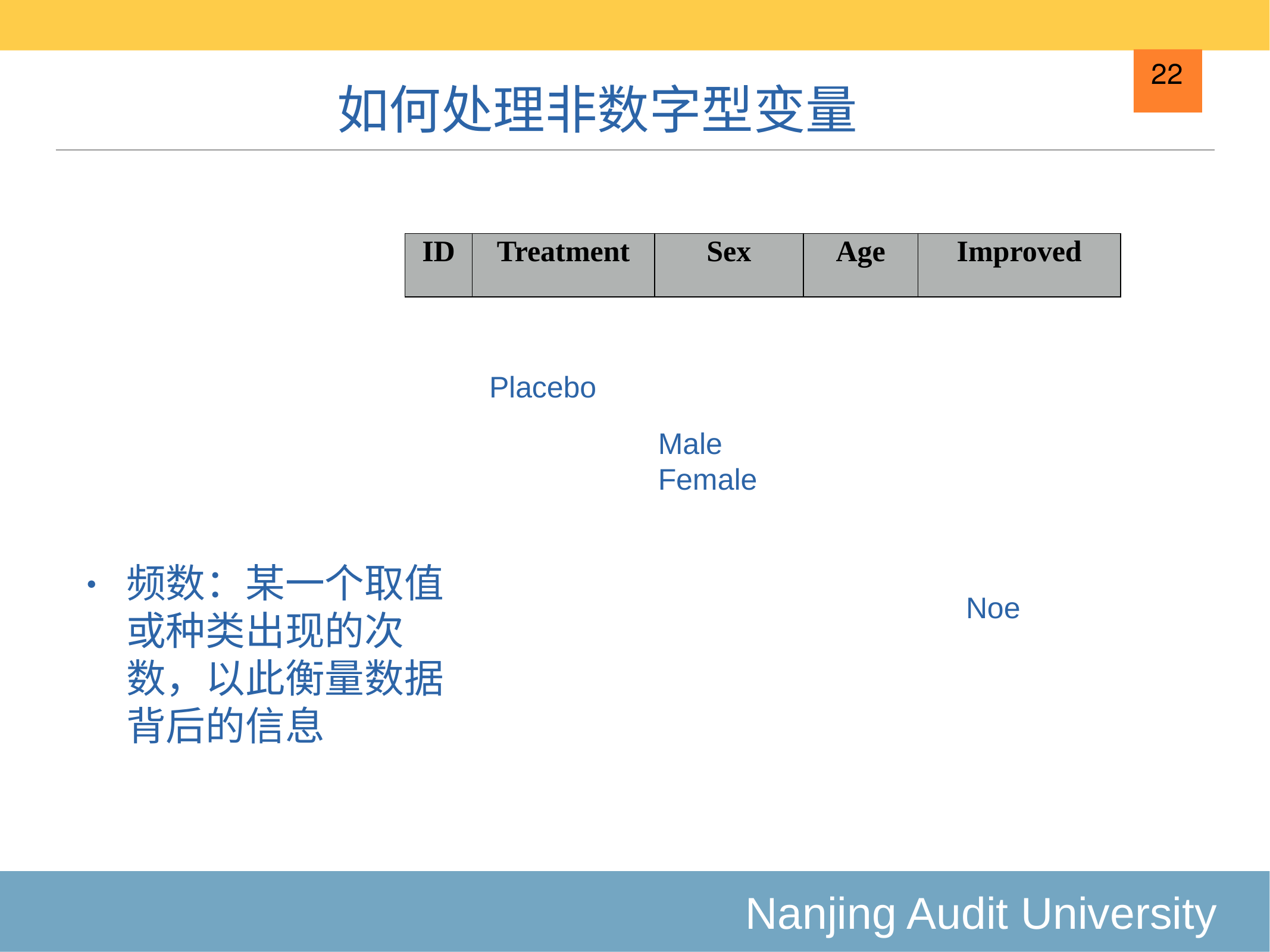

# 如何处理非数字型变量
22
| ID | Treatment | Sex | Age | Improved |
| --- | --- | --- | --- | --- |
分类变量
Placebo
Treated
分类变量
Male
Female
数值变量
20-74
数据类型
Marked
Some
Noe
频数：某一个取值或种类出现的次数，以此衡量数据背后的信息